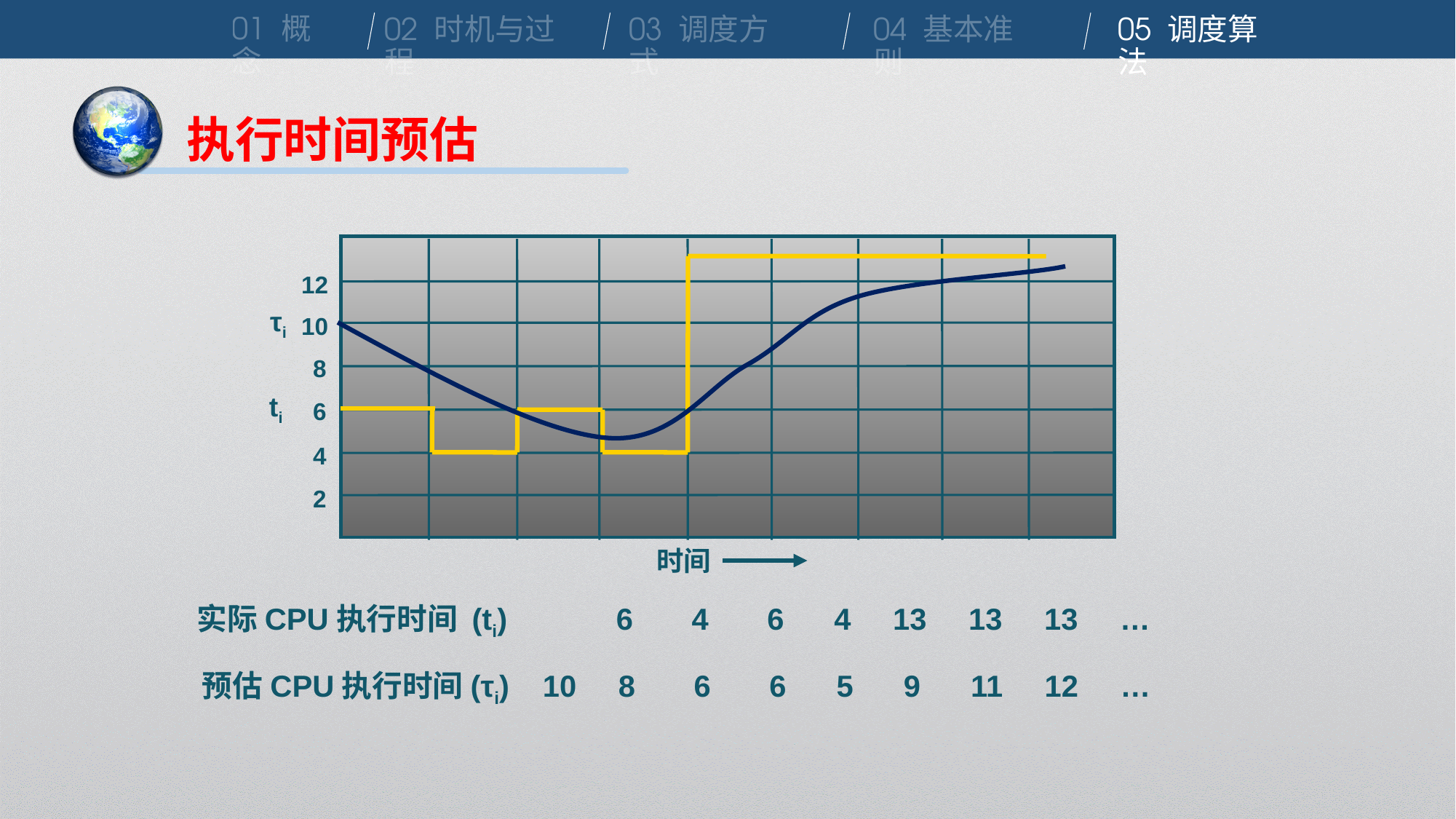

01 概念
02 时机与过程
03 调度方式
04 基本准则
05 调度算法
执行时间预估

12
τi
10
8
ti
6
4
2
时间

实际CPU执行时间 (ti)             6       4       6      4     13     13     13     …
预估CPU执行时间(τi)    10     8       6       6      5      9      11     12     …